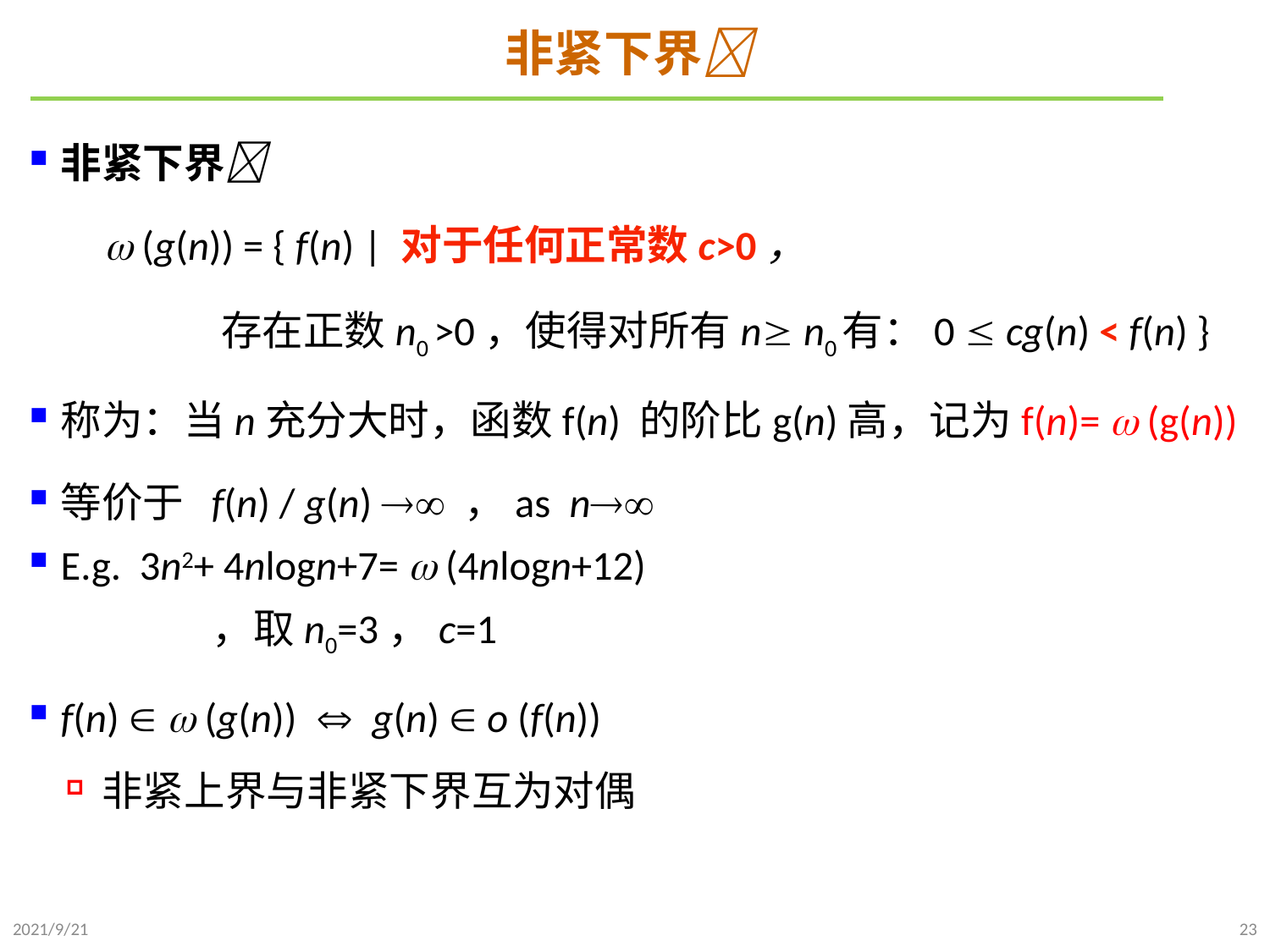

# 非紧下界ω
非紧下界ω
        ω (g(n)) = { f(n) | 对于任何正常数c>0，
                    存在正数n0 >0，使得对所有n≥ n0有：0 ≤ cg(n) < f(n) }
称为：当n充分大时，函数f(n) 的阶比g(n)高，记为f(n)= ω (g(n))
等价于  f(n) / g(n) →∞ ，as  n→∞
E.g.  3n2+ 4nlogn+7= ω (4nlogn+12)
                   ，取n0=3，c=1
f(n) ∈ ω (g(n))  ⇔  g(n) ∈ o (f(n))
非紧上界与非紧下界互为对偶

2021/9/21
23